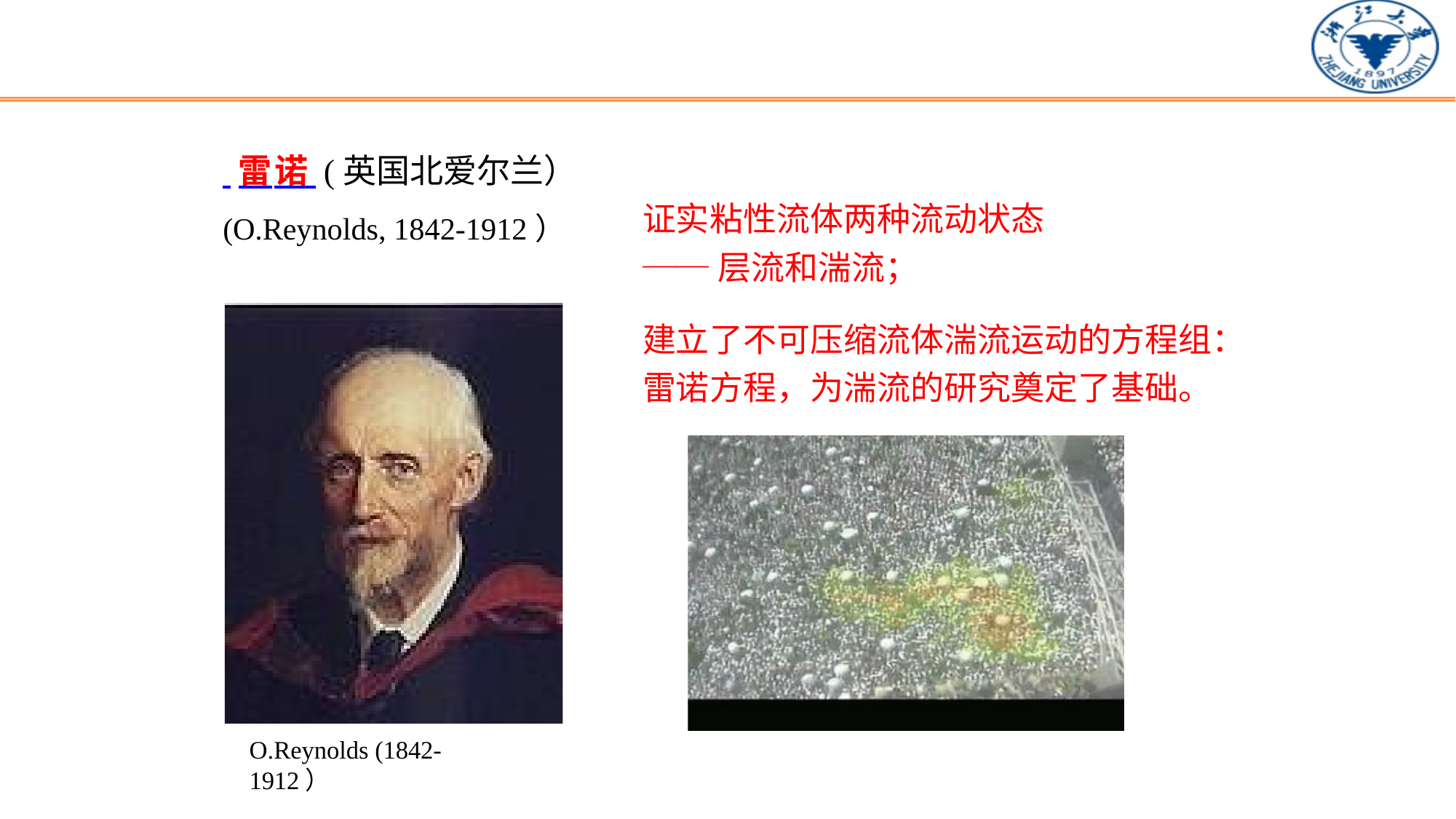

雷	诺 (英国北爱尔兰）
(O.Reynolds, 1842-1912）
证实粘性流体两种流动状态
──层流和湍流；
建立了不可压缩流体湍流运动的方程组： 雷诺方程，为湍流的研究奠定了基础。

O.Reynolds (1842-1912）
10